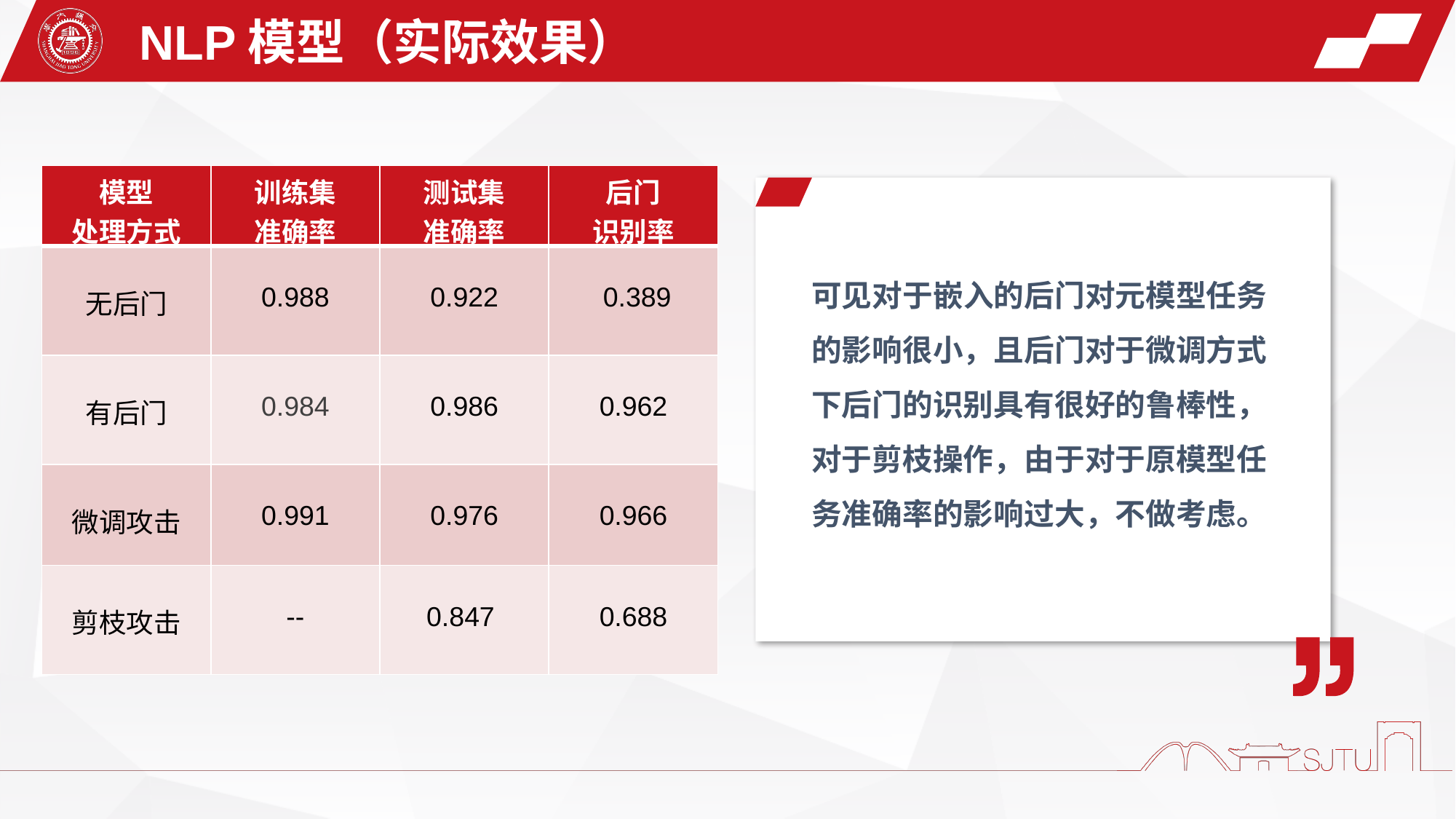

NLP模型（实际效果）
| 模型 处理方式 | 训练集 准确率 | 测试集 准确率 | 后门 识别率 |
| --- | --- | --- | --- |
| 无后门 | 0.988 | 0.922 | 0.389 |
| 有后门 | 0.984 | 0.986 | 0.962 |
| 微调攻击 | 0.991 | 0.976 | 0.966 |
| 剪枝攻击 | -- | 0.847 | 0.688 |

可见对于嵌入的后门对元模型任务的影响很小，且后门对于微调方式下后门的识别具有很好的鲁棒性，对于剪枝操作，由于对于原模型任务准确率的影响过大，不做考虑。